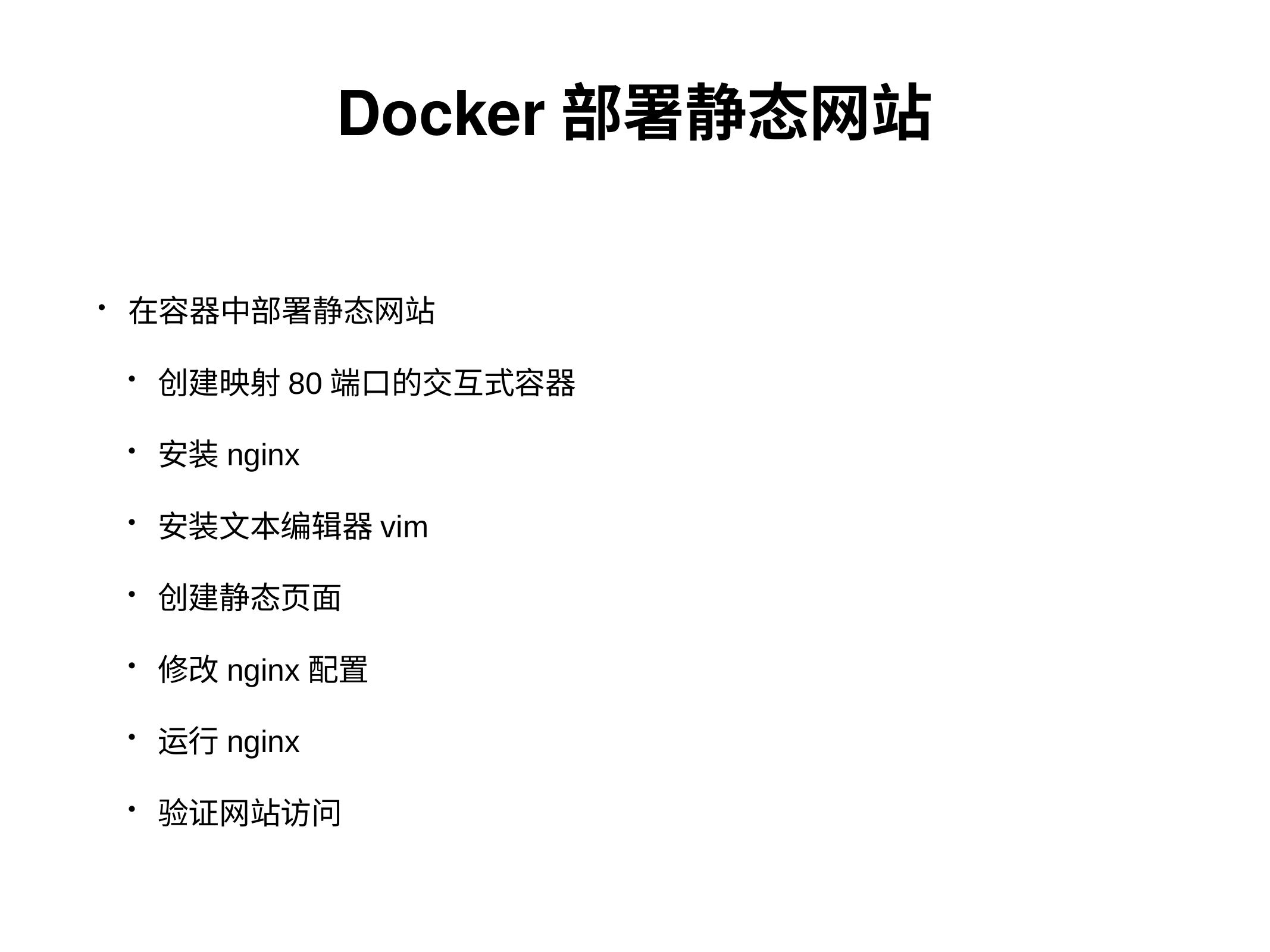

# Docker部署静态网站
在容器中部署静态网站
创建映射80端口的交互式容器
安装nginx
安装文本编辑器vim
创建静态页面
修改nginx配置
运行nginx
验证网站访问